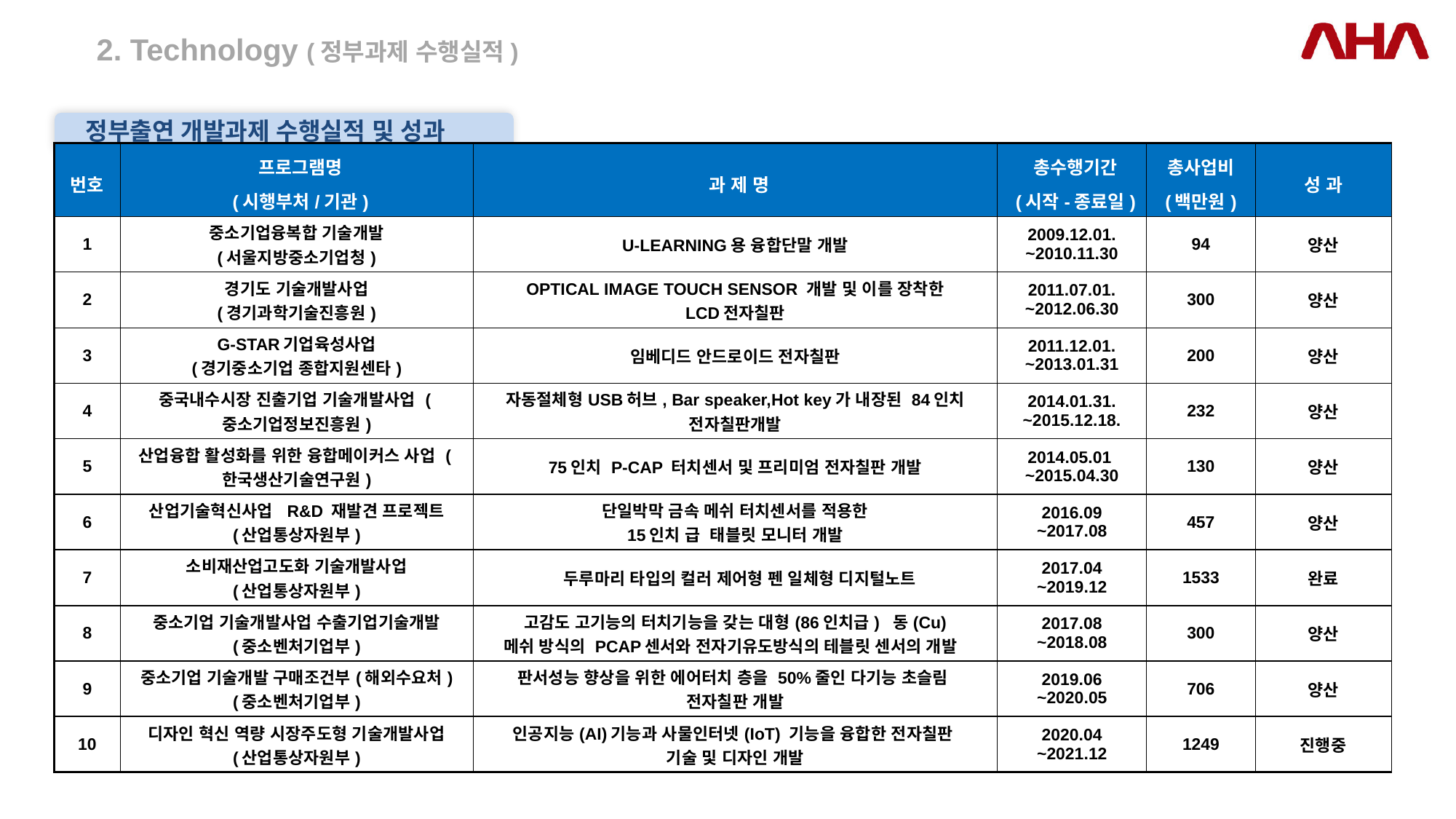

2. Technology (정부과제 수행실적)

정부출연 개발과제 수행실적 및 성과

| 번호 | 프로그램명 (시행부처/기관) | 과 제 명 | 총수행기간 (시작-종료일) | 총사업비 (백만원) | 성 과 |
| --- | --- | --- | --- | --- | --- |
| 1 | 중소기업융복합 기술개발 (서울지방중소기업청) | U-LEARNING용 융합단말 개발 | 2009.12.01. ~2010.11.30 | 94 | 양산 |
| 2 | 경기도 기술개발사업 (경기과학기술진흥원) | OPTICAL IMAGE TOUCH SENSOR 개발 및 이를 장착한 LCD전자칠판 | 2011.07.01. ~2012.06.30 | 300 | 양산 |
| 3 | G-STAR기업육성사업 (경기중소기업 종합지원센타) | 임베디드 안드로이드 전자칠판 | 2011.12.01. ~2013.01.31 | 200 | 양산 |
| 4 | 중국내수시장 진출기업 기술개발사업 (중소기업정보진흥원) | 자동절체형USB허브, Bar speaker,Hot key가 내장된 84인치 전자칠판개발 | 2014.01.31. ~2015.12.18. | 232 | 양산 |
| 5 | 산업융합 활성화를 위한 융합메이커스 사업 (한국생산기술연구원) | 75인치 P-CAP 터치센서 및 프리미엄 전자칠판 개발 | 2014.05.01 ~2015.04.30 | 130 | 양산 |
| 6 | 산업기술혁신사업 R&D 재발견 프로젝트 (산업통상자원부) | 단일박막 금속 메쉬 터치센서를 적용한 15인치 급 태블릿 모니터 개발 | 2016.09 ~2017.08 | 457 | 양산 |
| 7 | 소비재산업고도화 기술개발사업 (산업통상자원부) | 두루마리 타입의 컬러 제어형 펜 일체형 디지털노트 | 2017.04 ~2019.12 | 1533 | 완료 |
| 8 | 중소기업 기술개발사업 수출기업기술개발 (중소벤처기업부) | 고감도 고기능의 터치기능을 갖는 대형(86인치급) 동(Cu) 메쉬 방식의 PCAP센서와 전자기유도방식의 테블릿 센서의 개발 | 2017.08 ~2018.08 | 300 | 양산 |
| 9 | 중소기업 기술개발 구매조건부(해외수요처) (중소벤처기업부) | 판서성능 향상을 위한 에어터치 층을 50%줄인 다기능 초슬림 전자칠판 개발 | 2019.06 ~2020.05 | 706 | 양산 |
| 10 | 디자인 혁신 역량 시장주도형 기술개발사업 (산업통상자원부) | 인공지능(AI)기능과 사물인터넷(IoT) 기능을 융합한 전자칠판 기술 및 디자인 개발 | 2020.04 ~2021.12 | 1249 | 진행중 |